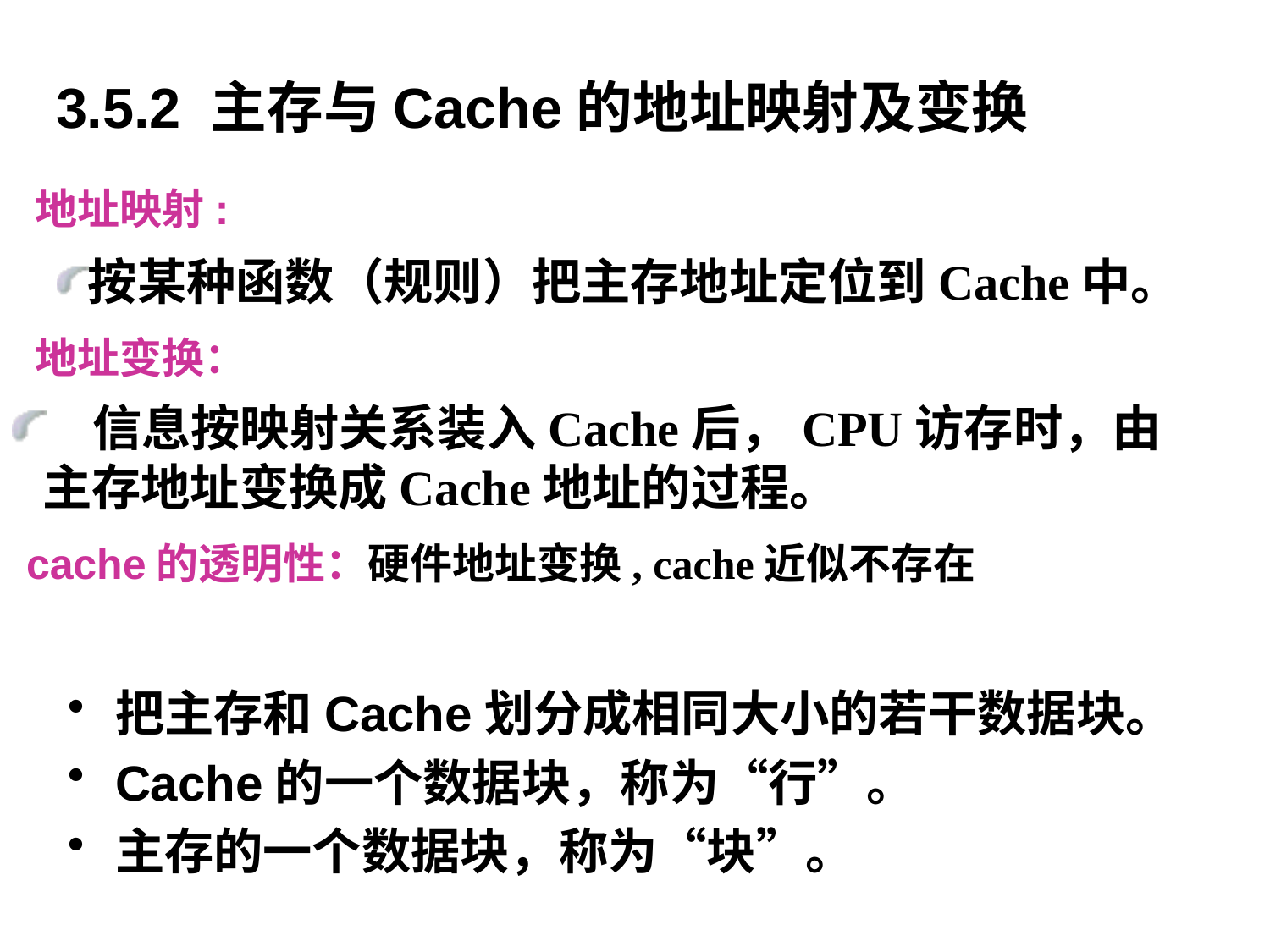

3.5.2 主存与Cache的地址映射及变换
 地址映射:
按某种函数（规则）把主存地址定位到Cache中。
 地址变换：
   信息按映射关系装入Cache后，CPU访存时，由主存地址变换成Cache地址的过程。
 cache的透明性：硬件地址变换, cache近似不存在
把主存和Cache划分成相同大小的若干数据块。
Cache的一个数据块，称为“行”。
主存的一个数据块，称为“块”。